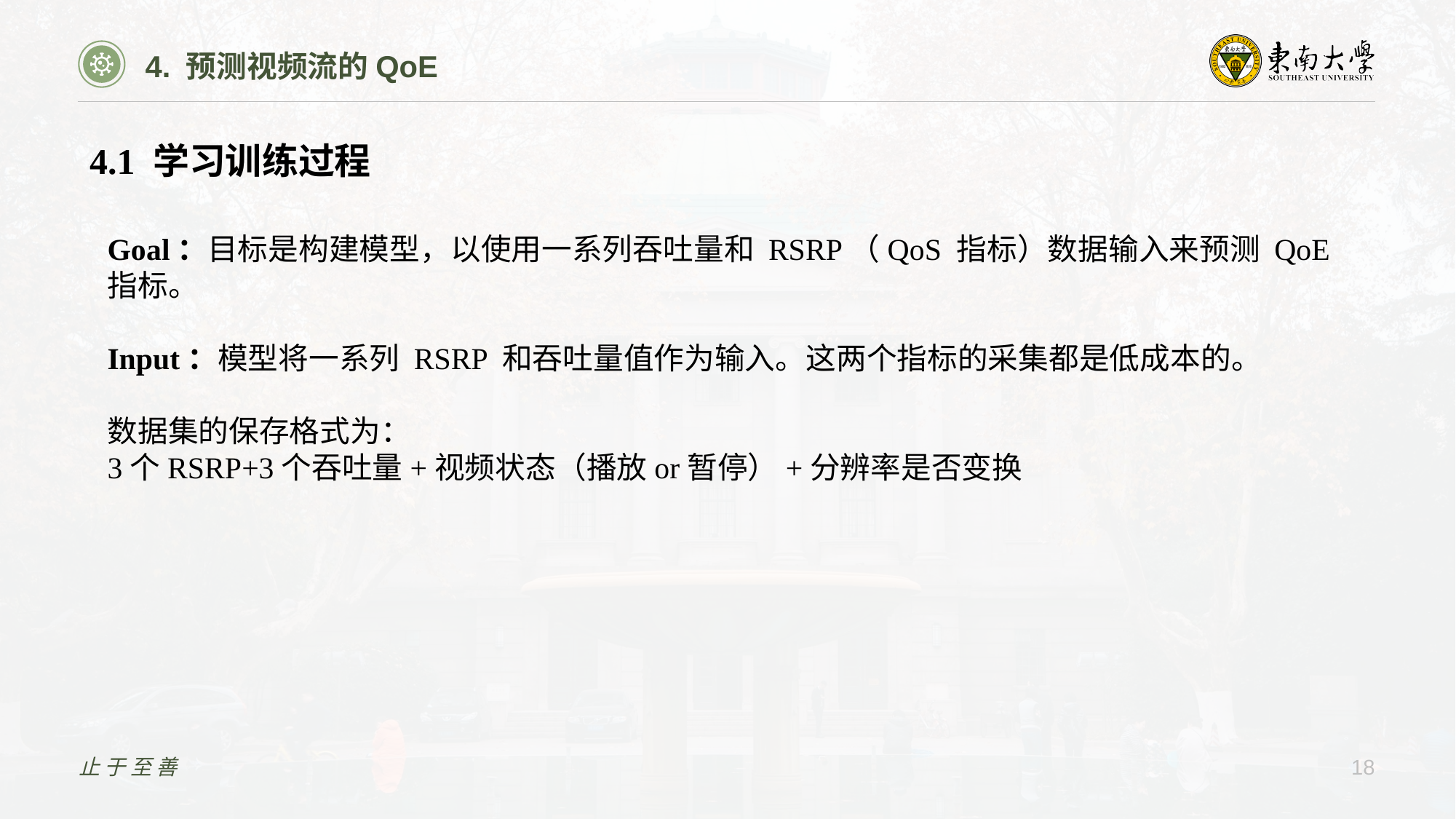

4. 预测视频流的QoE
4.1 学习训练过程
Goal：目标是构建模型，以使用一系列吞吐量和 RSRP（QoS 指标）数据输入来预测 QoE 指标。

Input：模型将一系列 RSRP 和吞吐量值作为输入。这两个指标的采集都是低成本的。

数据集的保存格式为：
3个RSRP+3个吞吐量+视频状态（播放or暂停）+分辨率是否变换
止于至善
18